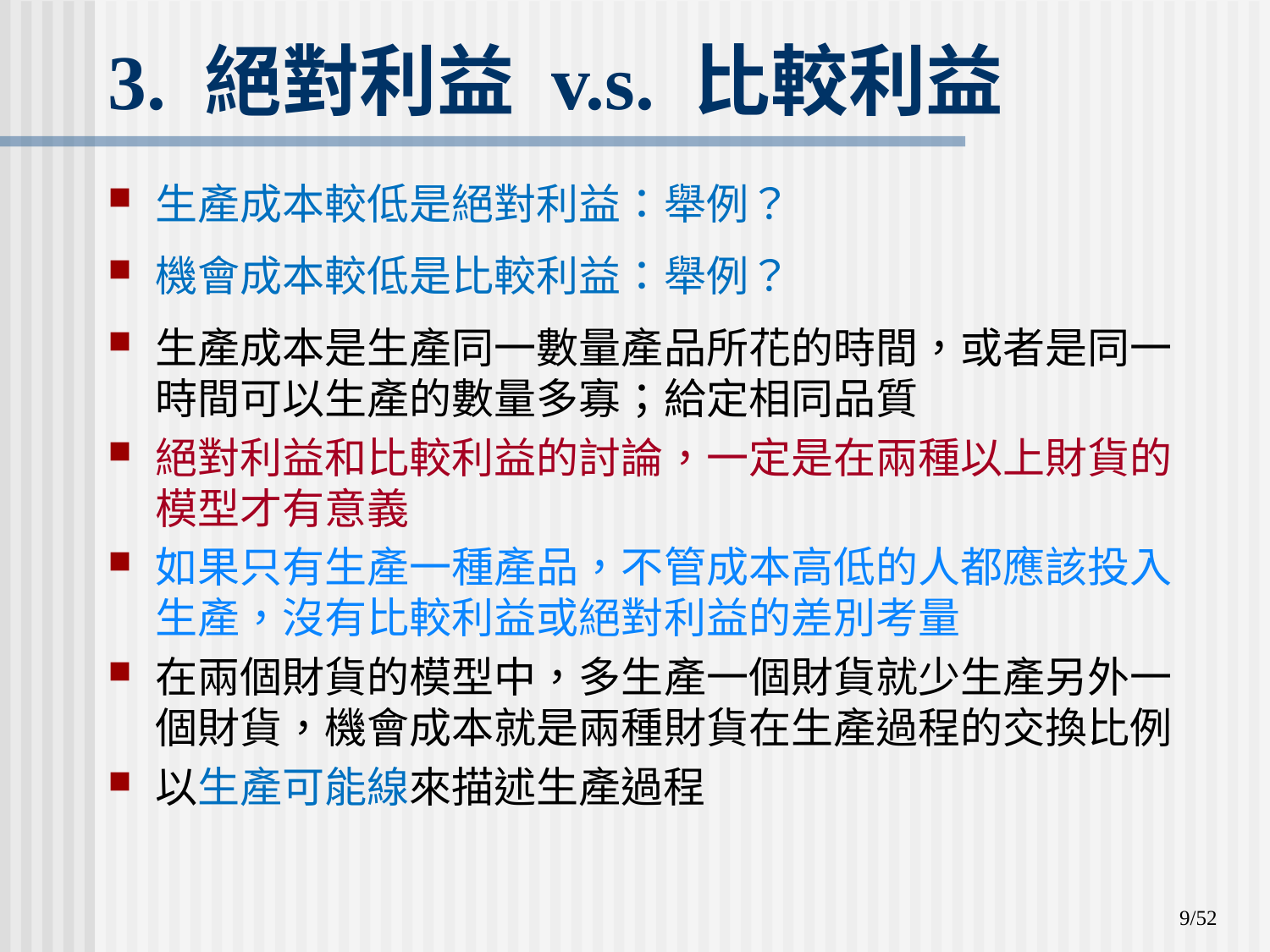

# 3. 絕對利益 v.s. 比較利益
生產成本較低是絕對利益：舉例？
機會成本較低是比較利益：舉例？
生產成本是生產同一數量產品所花的時間，或者是同一時間可以生產的數量多寡；給定相同品質
絕對利益和比較利益的討論，一定是在兩種以上財貨的模型才有意義
如果只有生產一種產品，不管成本高低的人都應該投入生產，沒有比較利益或絕對利益的差別考量
在兩個財貨的模型中，多生產一個財貨就少生產另外一個財貨，機會成本就是兩種財貨在生產過程的交換比例
以生產可能線來描述生產過程